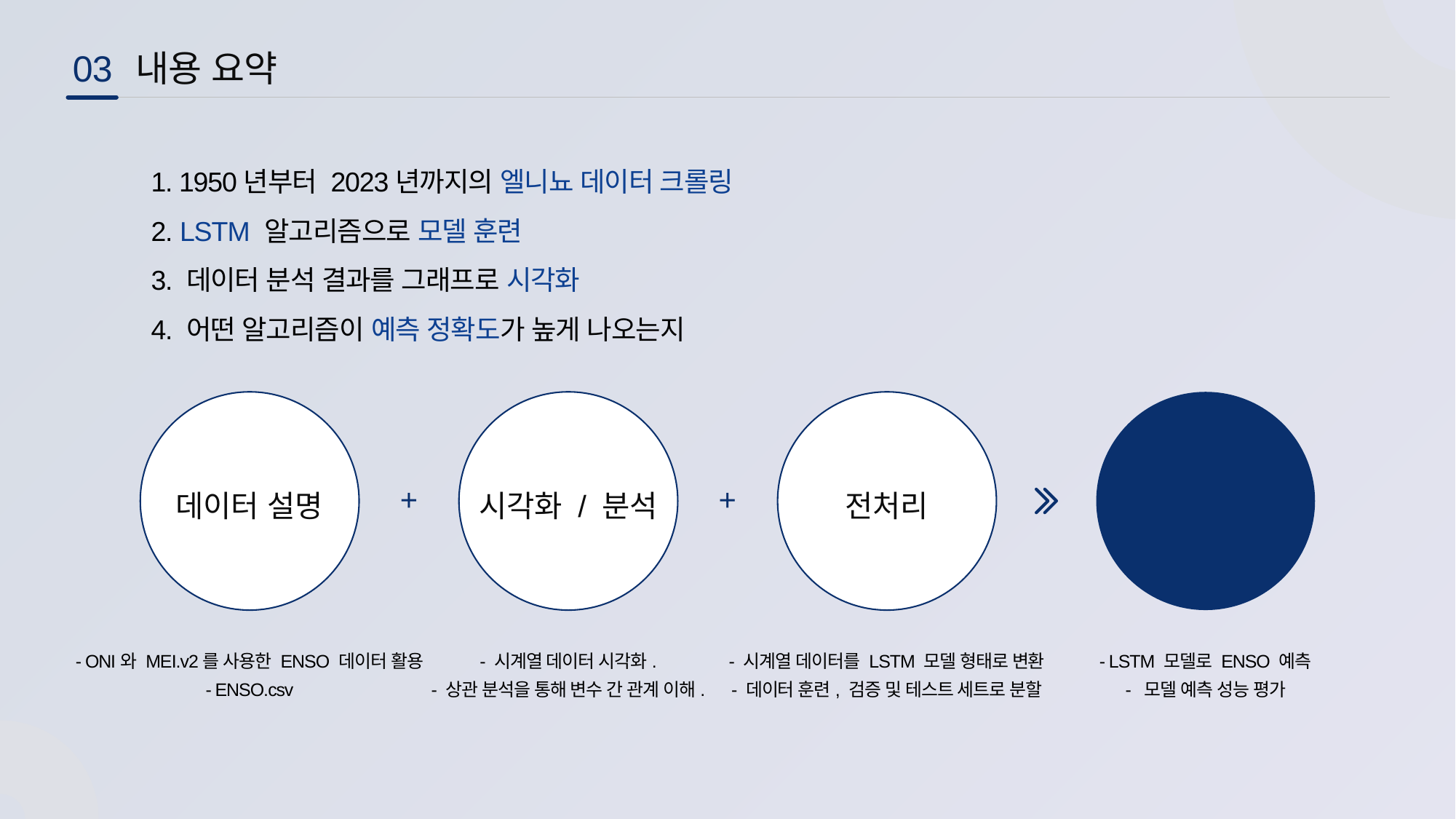

03
내용 요약
1. 1950년부터 2023년까지의 엘니뇨 데이터 크롤링
2. LSTM 알고리즘으로 모델 훈련
3. 데이터 분석 결과를 그래프로 시각화
4. 어떤 알고리즘이 예측 정확도가 높게 나오는지

학습 및
테스트 결과
데이터 설명
시각화 / 분석
전처리
+
+
- ONI와 MEI.v2를 사용한 ENSO 데이터 활용
- ENSO.csv
- 시계열 데이터 시각화.
- 상관 분석을 통해 변수 간 관계 이해.
- 시계열 데이터를 LSTM 모델 형태로 변환
- 데이터 훈련, 검증 및 테스트 세트로 분할
- LSTM 모델로 ENSO 예측
-  모델 예측 성능 평가